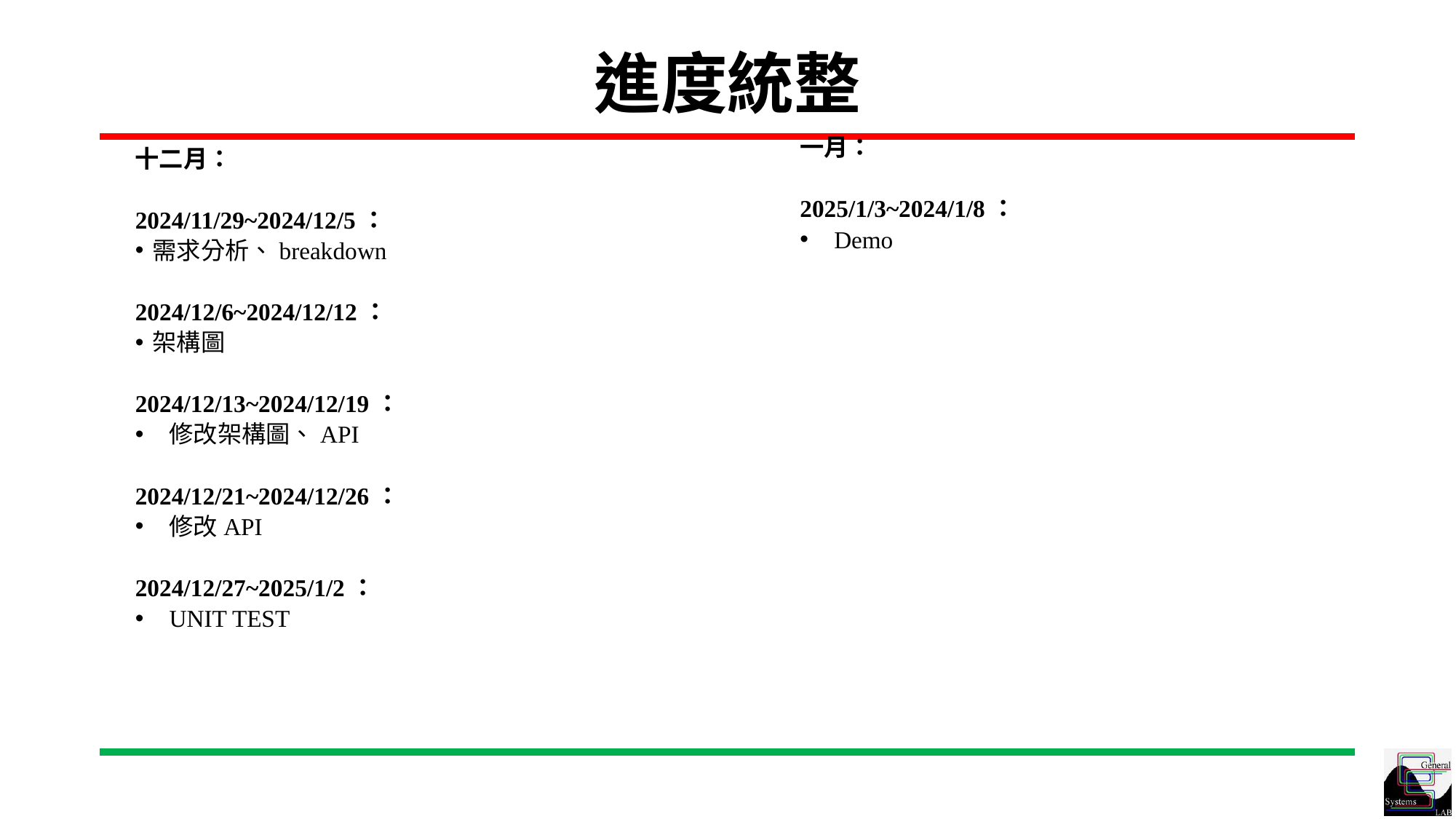

# 進度統整
一月：

2025/1/3~2024/1/8：
Demo

十二月：

2024/11/29~2024/12/5：
需求分析、breakdown

2024/12/6~2024/12/12：
架構圖

2024/12/13~2024/12/19：
修改架構圖、API

2024/12/21~2024/12/26：
修改API

2024/12/27~2025/1/2：
UNIT TEST